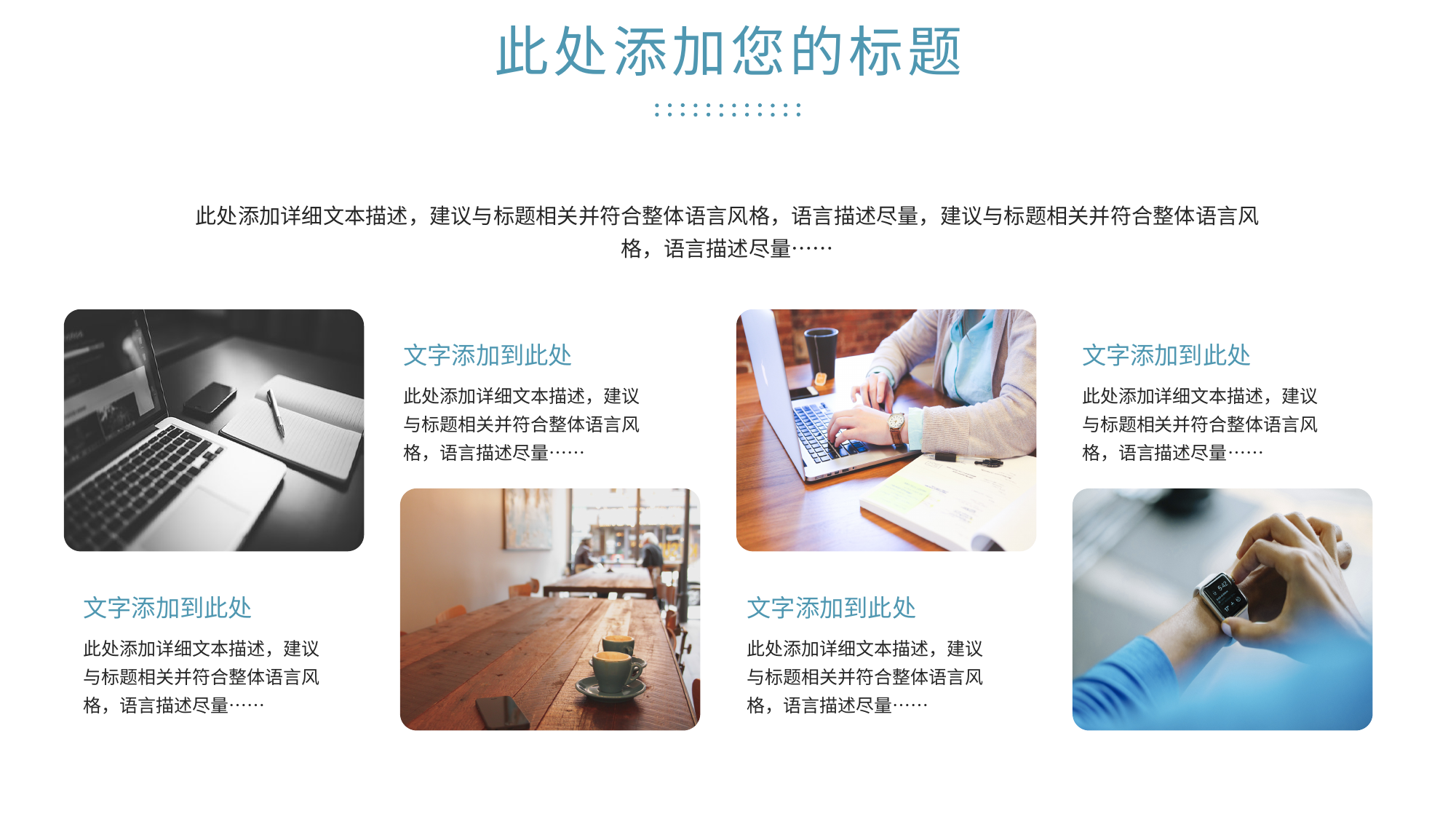

此处添加您的标题

此处添加详细文本描述，建议与标题相关并符合整体语言风格，语言描述尽量，建议与标题相关并符合整体语言风格，语言描述尽量……

文字添加到此处
文字添加到此处
此处添加详细文本描述，建议与标题相关并符合整体语言风格，语言描述尽量……
此处添加详细文本描述，建议与标题相关并符合整体语言风格，语言描述尽量……

文字添加到此处
文字添加到此处
此处添加详细文本描述，建议与标题相关并符合整体语言风格，语言描述尽量……
此处添加详细文本描述，建议与标题相关并符合整体语言风格，语言描述尽量……